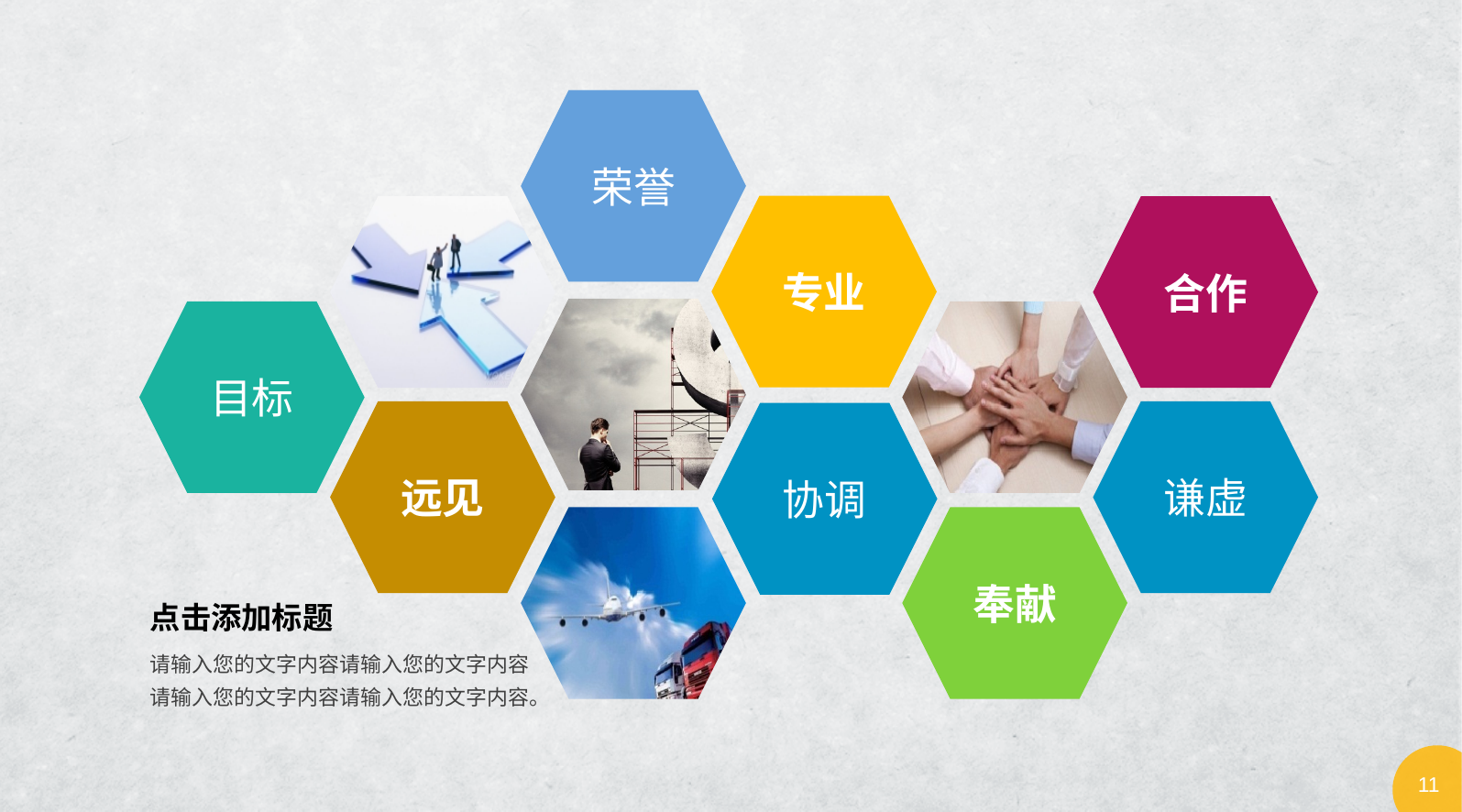

荣誉
专业

合作

目标

远见
谦虚
协调

奉献
点击添加标题
请输入您的文字内容请输入您的文字内容请输入您的文字内容请输入您的文字内容。